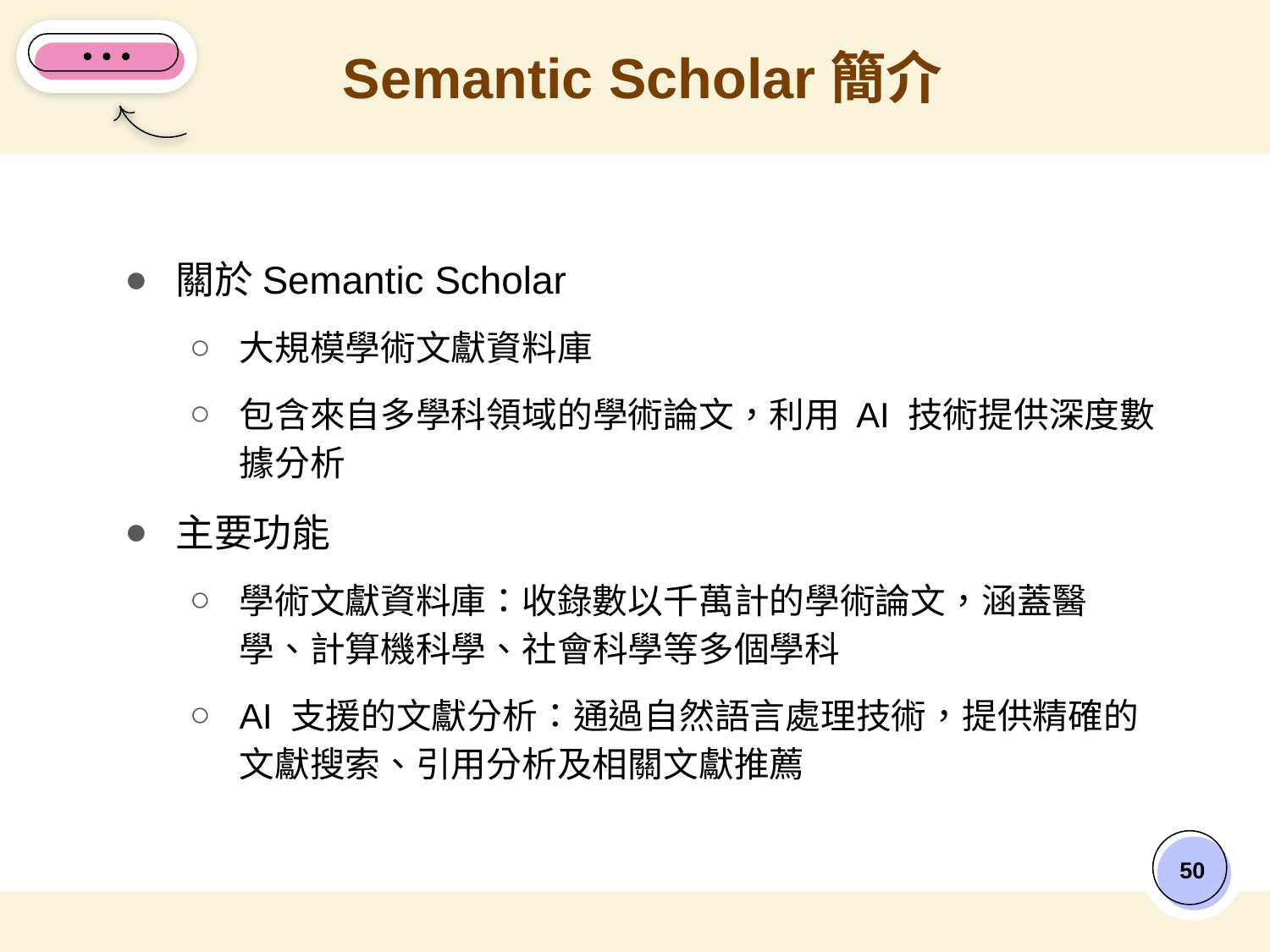

# Semantic Scholar簡介
關於Semantic Scholar
大規模學術文獻資料庫
包含來自多學科領域的學術論文，利用 AI 技術提供深度數據分析
主要功能
學術文獻資料庫：收錄數以千萬計的學術論文，涵蓋醫學、計算機科學、社會科學等多個學科
AI 支援的文獻分析：通過自然語言處理技術，提供精確的文獻搜索、引用分析及相關文獻推薦
50